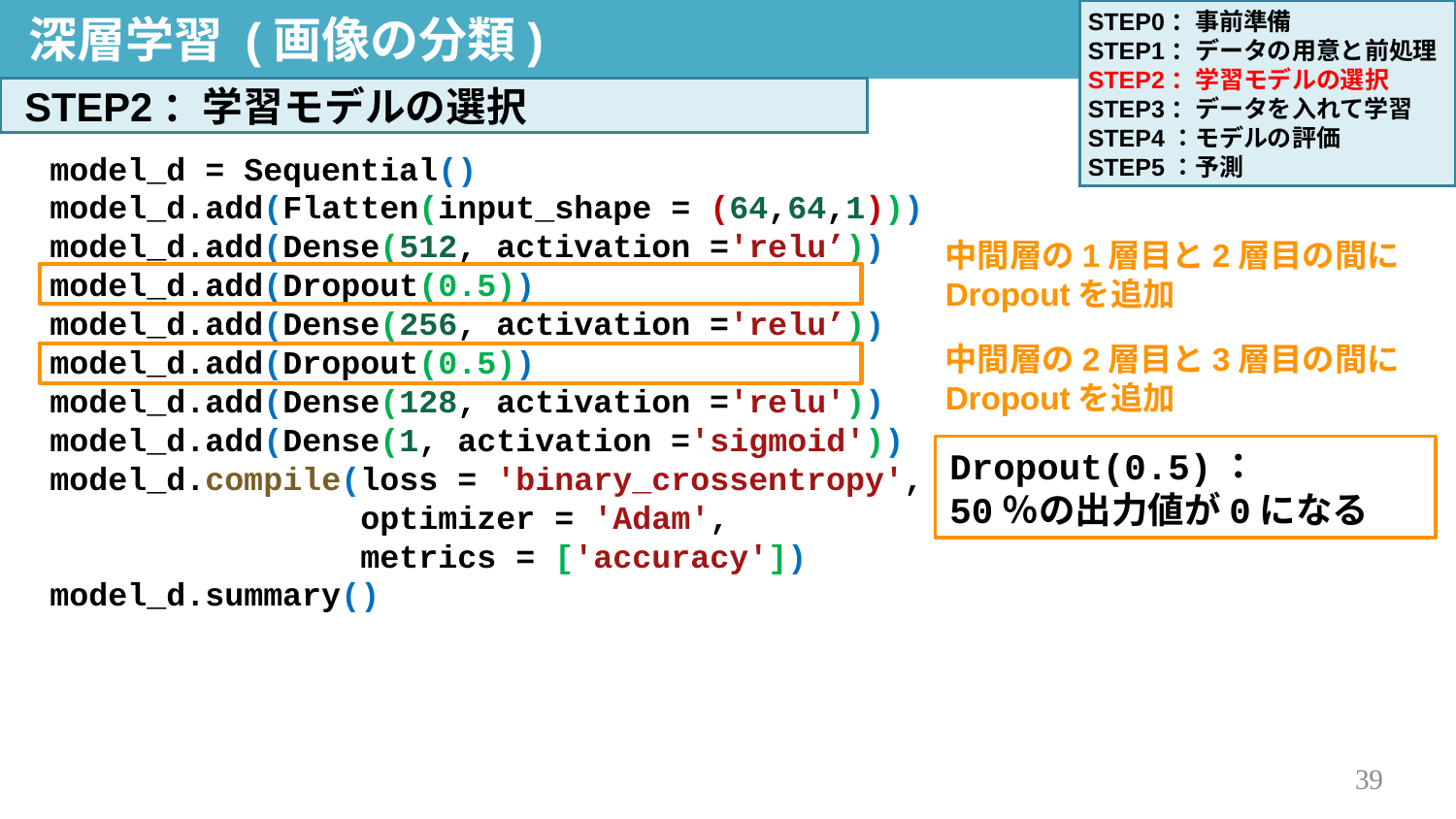

深層学習 (画像の分類)
STEP0：事前準備
STEP1：データの用意と前処理
STEP2：学習モデルの選択
STEP3：データを入れて学習
STEP4：モデルの評価
STEP5：予測
決定木分析
STEP2：学習モデルの選択
model_d = Sequential()
model_d.add(Flatten(input_shape = (64,64,1)))
model_d.add(Dense(512, activation ='relu’))
model_d.add(Dropout(0.5))
model_d.add(Dense(256, activation ='relu’))
model_d.add(Dropout(0.5))
model_d.add(Dense(128, activation ='relu'))
model_d.add(Dense(1, activation ='sigmoid'))
model_d.compile(loss = 'binary_crossentropy',
                optimizer = 'Adam',
                metrics = ['accuracy'])
model_d.summary()
中間層の1層目と2層目の間にDropoutを追加

中間層の2層目と3層目の間にDropoutを追加

Dropout(0.5)：
50％の出力値が0になる
39